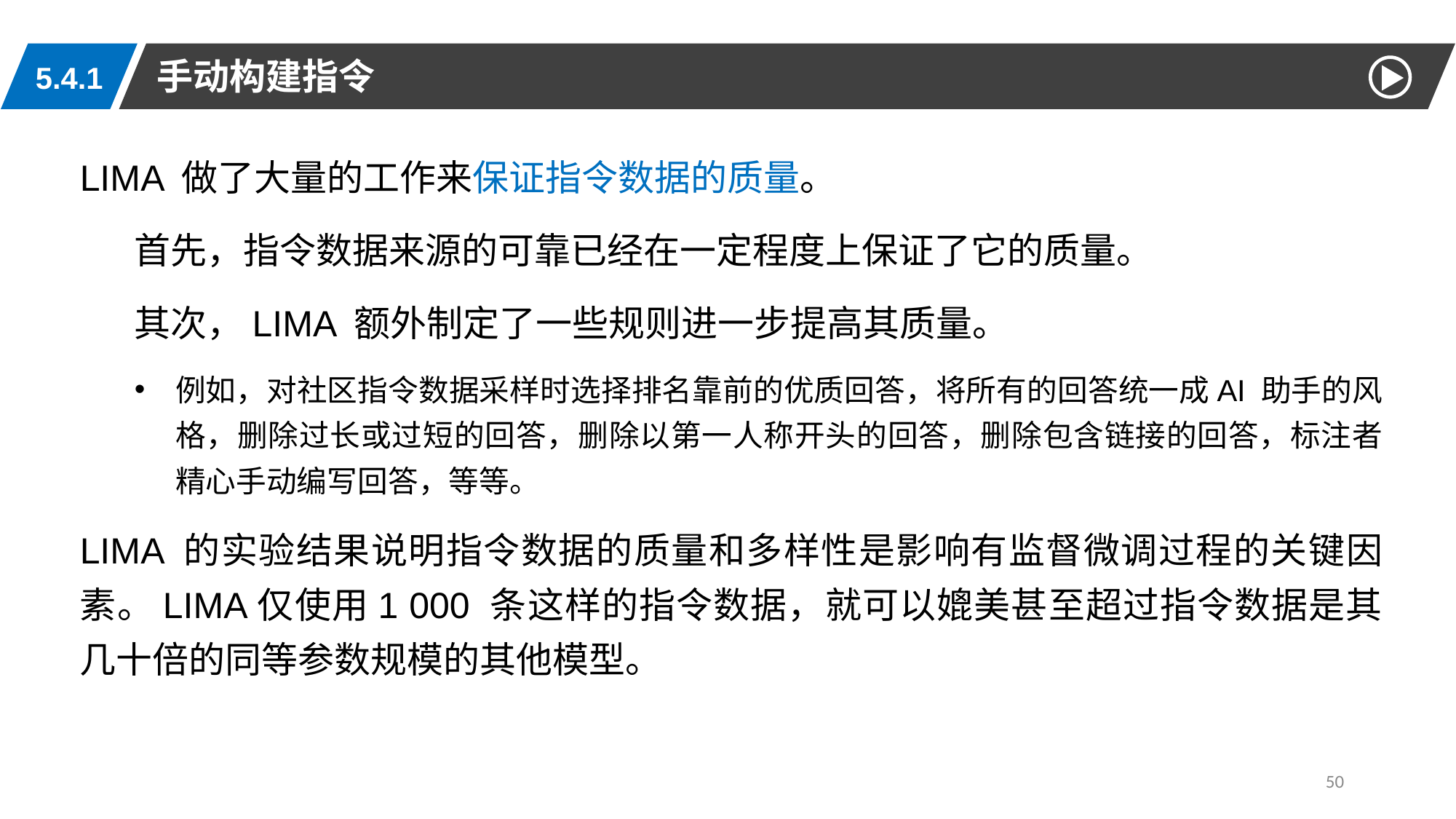

手动构建指令
5.4.1

LIMA 做了大量的工作来保证指令数据的质量。
首先，指令数据来源的可靠已经在一定程度上保证了它的质量。
其次，LIMA 额外制定了一些规则进一步提高其质量。
例如，对社区指令数据采样时选择排名靠前的优质回答，将所有的回答统一成AI 助手的风格，删除过长或过短的回答，删除以第一人称开头的回答，删除包含链接的回答，标注者精心手动编写回答，等等。
LIMA 的实验结果说明指令数据的质量和多样性是影响有监督微调过程的关键因素。LIMA仅使用1 000 条这样的指令数据，就可以媲美甚至超过指令数据是其几十倍的同等参数规模的其他模型。
50